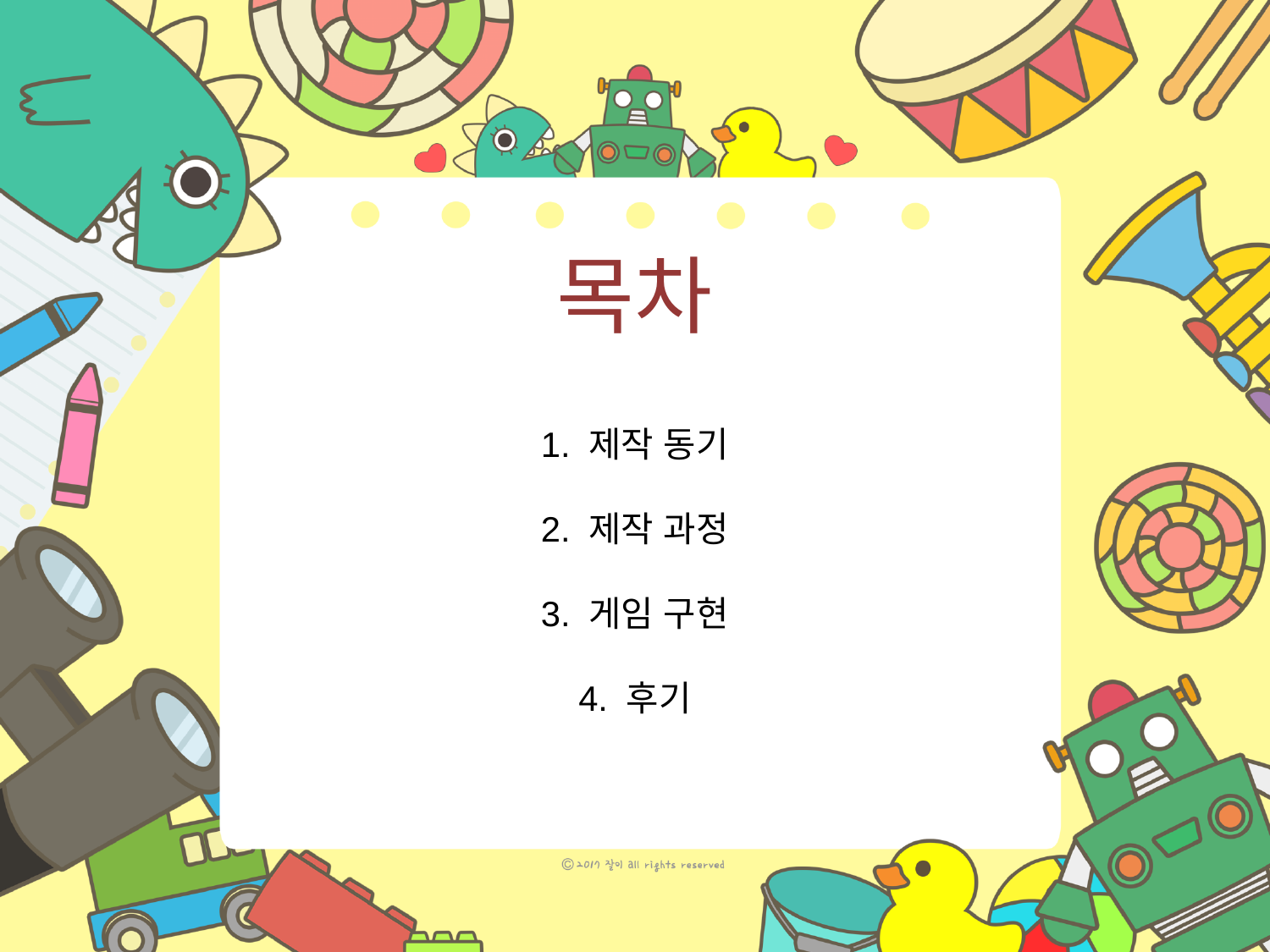

목차
제작 동기

제작 과정

게임 구현

후기